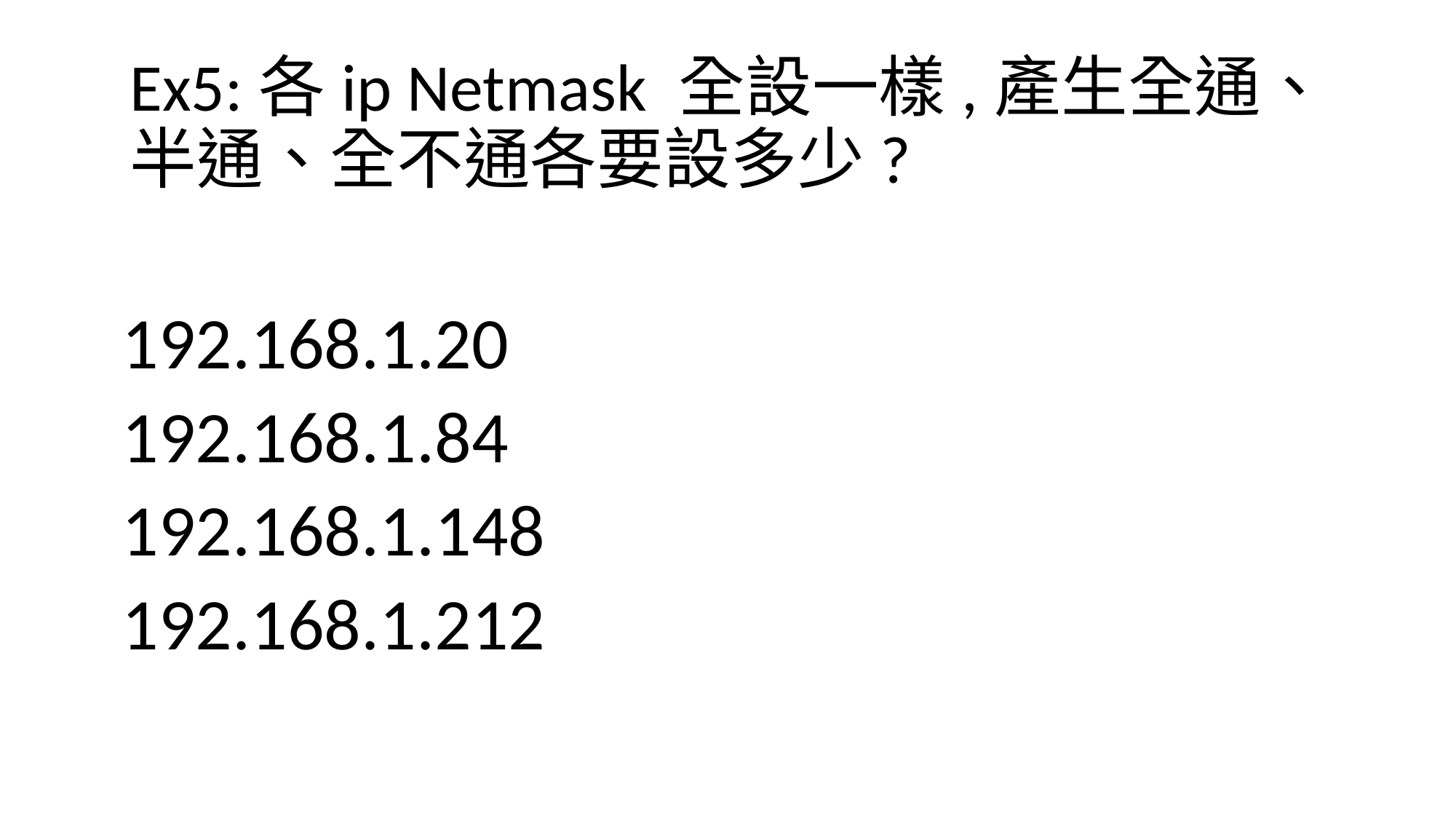

# Ex5:各ip Netmask 全設一樣,產生全通、半通、全不通各要設多少?
192.168.1.20
192.168.1.84
192.168.1.148
192.168.1.212